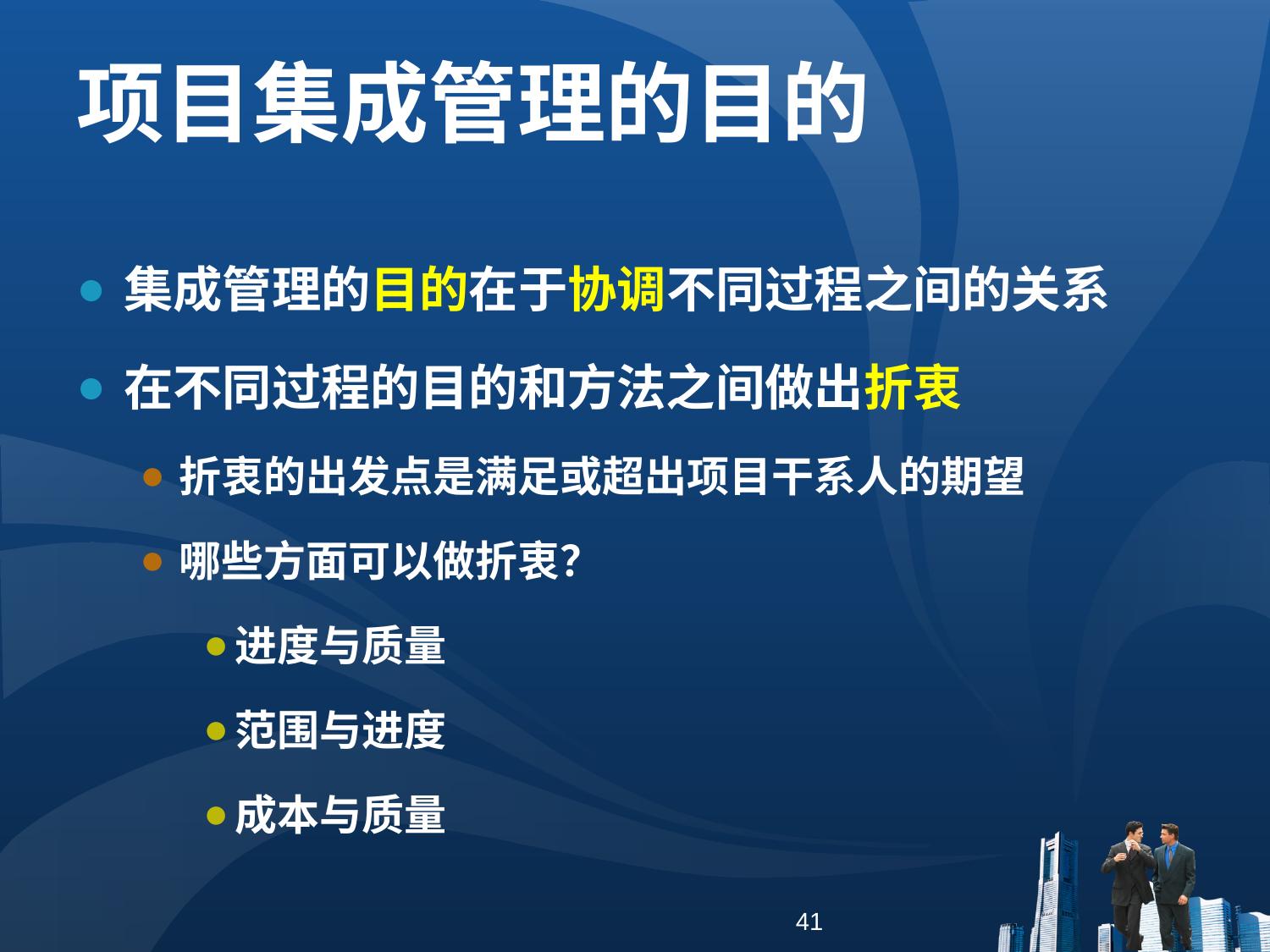

项目集成管理的目的
集成管理的目的在于协调不同过程之间的关系
在不同过程的目的和方法之间做出折衷
折衷的出发点是满足或超出项目干系人的期望
哪些方面可以做折衷？
进度与质量
范围与进度
成本与质量
41